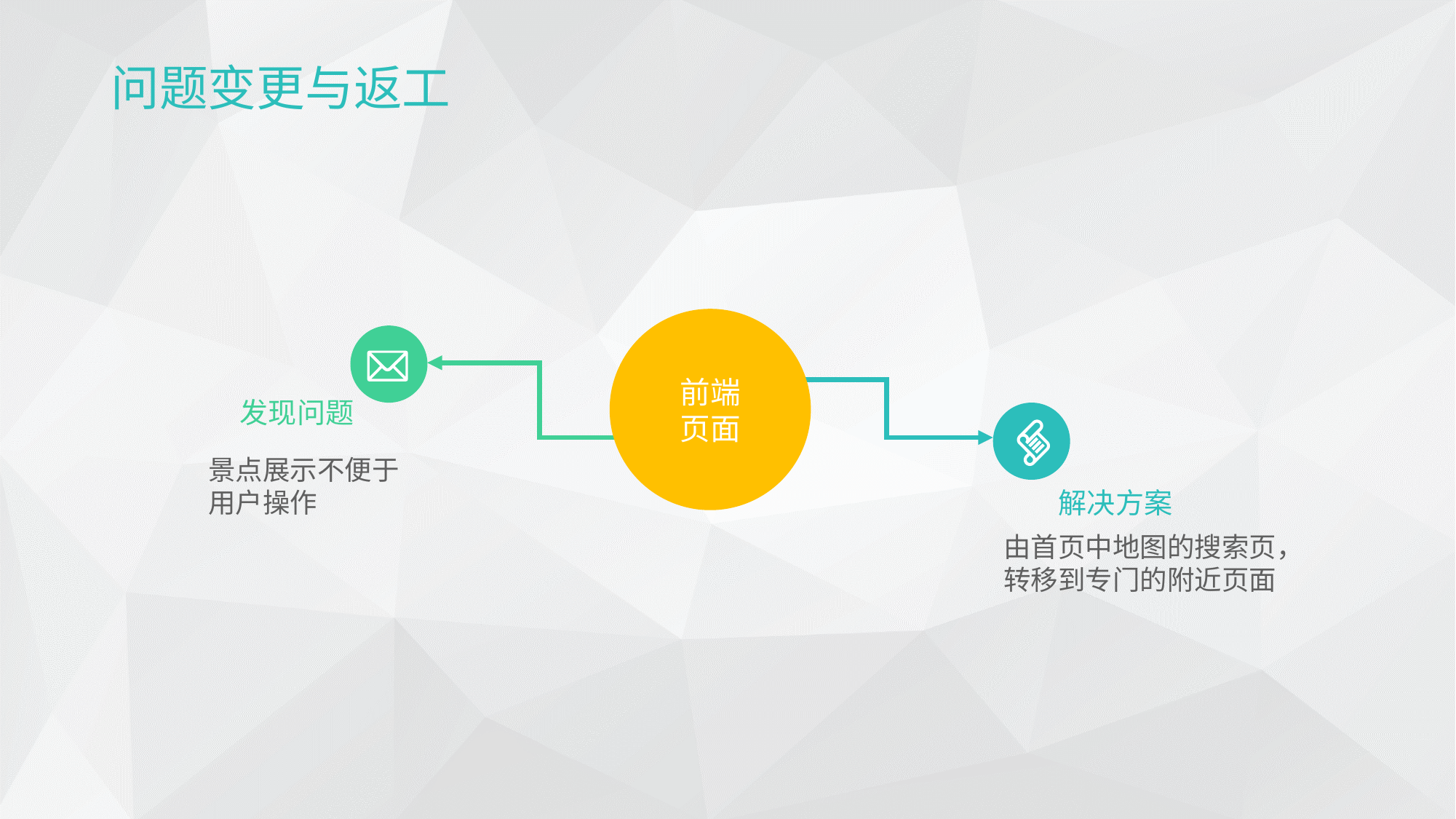

问题变更与返工
前端
页面

发现问题

景点展示不便于用户操作
解决方案
由首页中地图的搜索页，转移到专门的附近页面